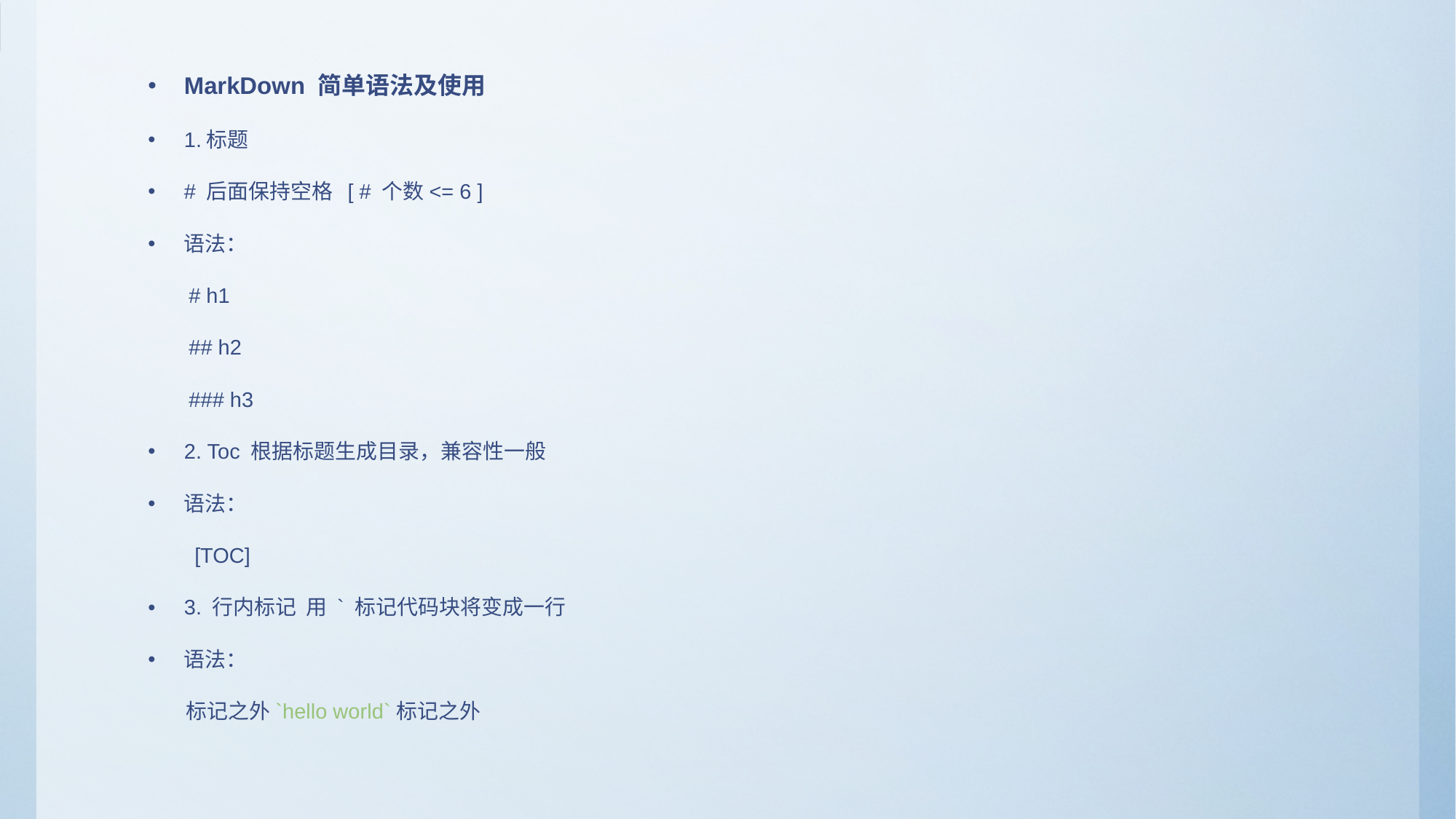

MarkDown 简单语法及使用
1.标题
# 后面保持空格  [ # 个数<= 6 ]
语法：
       # h1
       ## h2
       ### h3
2. Toc 根据标题生成目录，兼容性一般
语法：
        [TOC]
3. 行内标记  用 ` 标记代码块将变成一行
语法：
       标记之外`hello world`标记之外